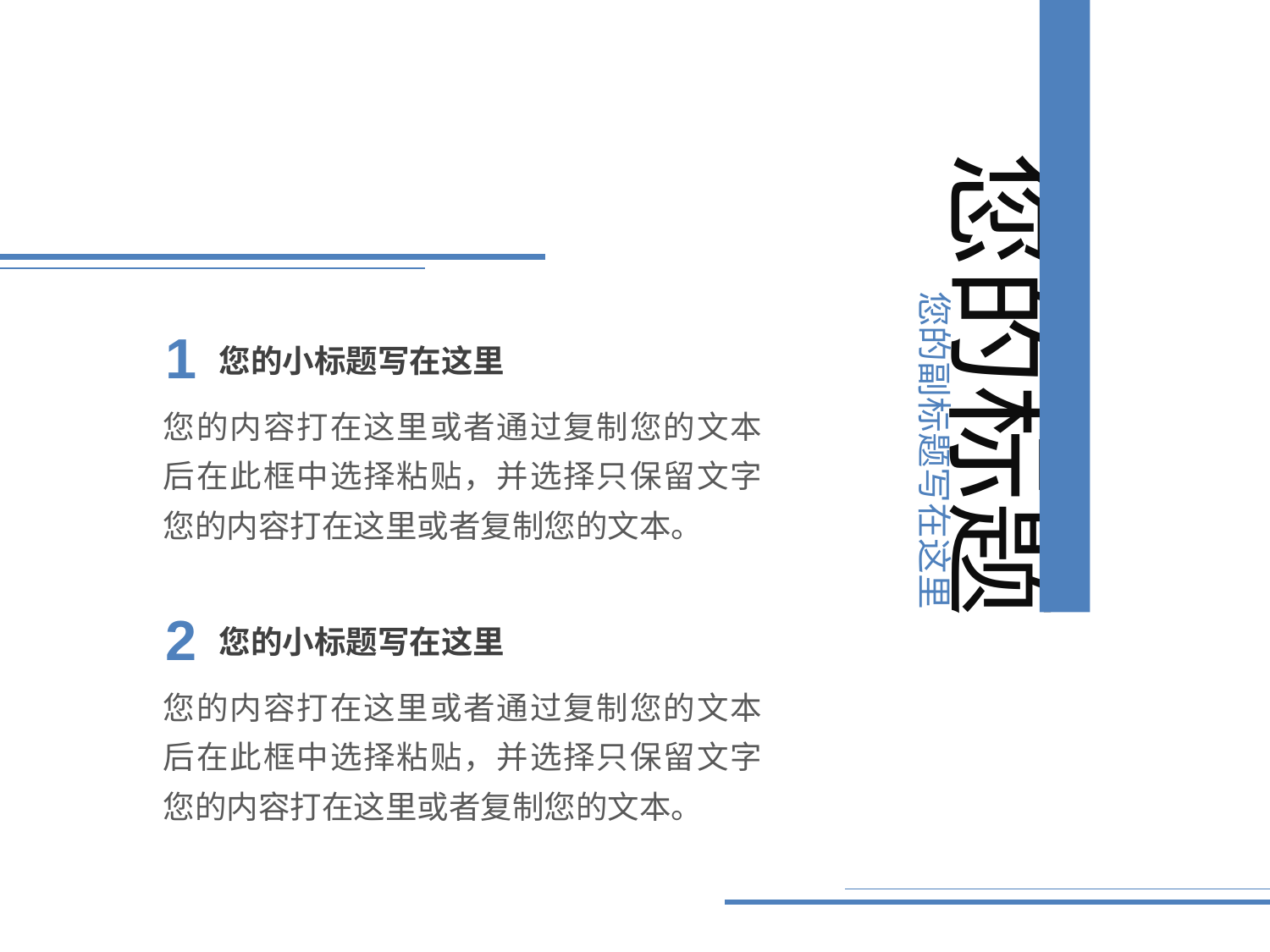

您的标题
您的副标题写在这里
1
您的小标题写在这里
您的内容打在这里或者通过复制您的文本后在此框中选择粘贴，并选择只保留文字您的内容打在这里或者复制您的文本。
2
您的小标题写在这里
您的内容打在这里或者通过复制您的文本后在此框中选择粘贴，并选择只保留文字您的内容打在这里或者复制您的文本。